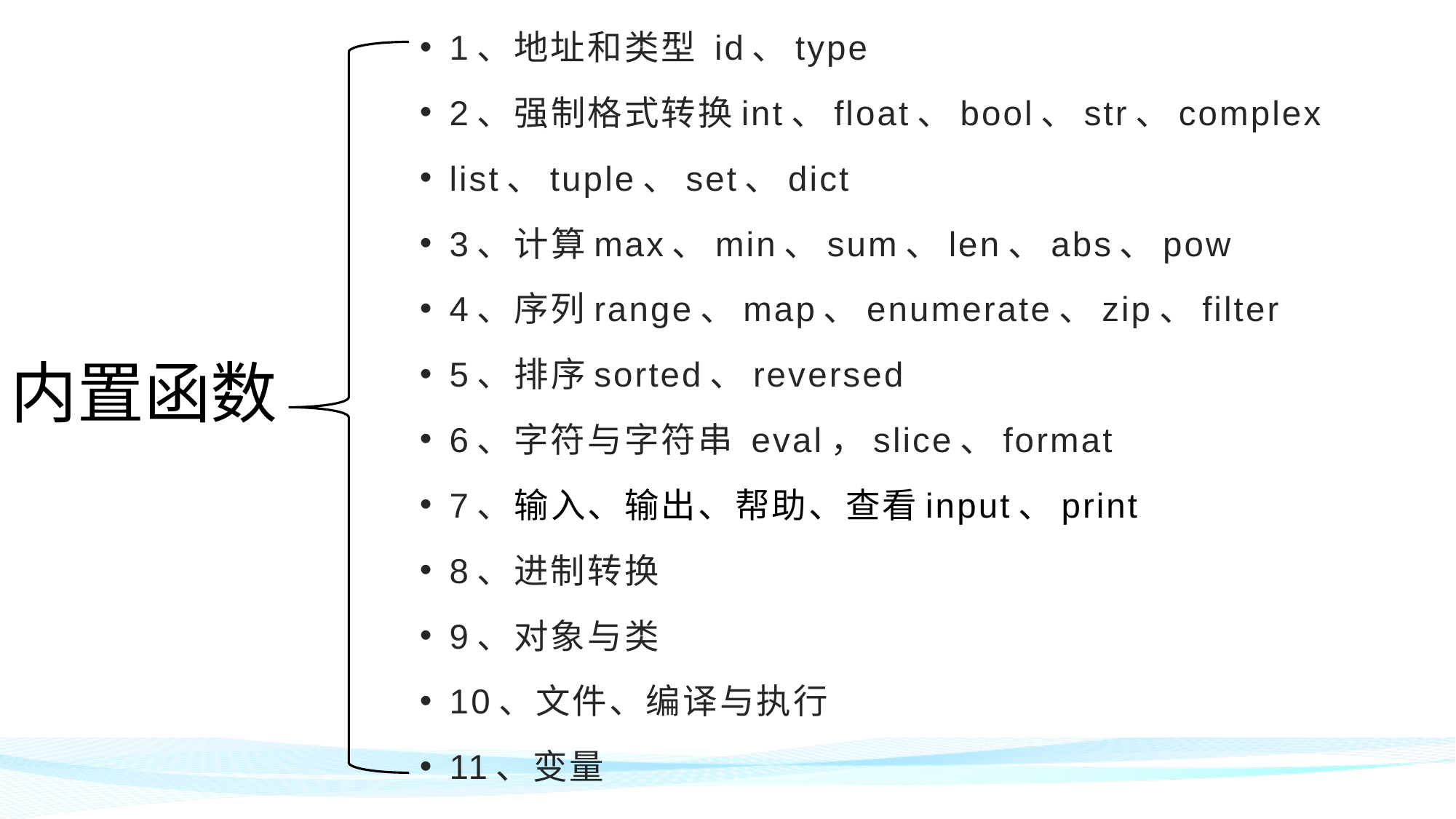

1、地址和类型 id、type
2、强制格式转换int、float、bool、str、complex
list、tuple、set、dict
3、计算max、min、sum、len、abs、pow
4、序列range、map、enumerate、zip、filter
5、排序sorted、reversed
6、字符与字符串 eval，slice、format
7、输入、输出、帮助、查看input、print
8、进制转换
9、对象与类
10、文件、编译与执行
11、变量

内置函数